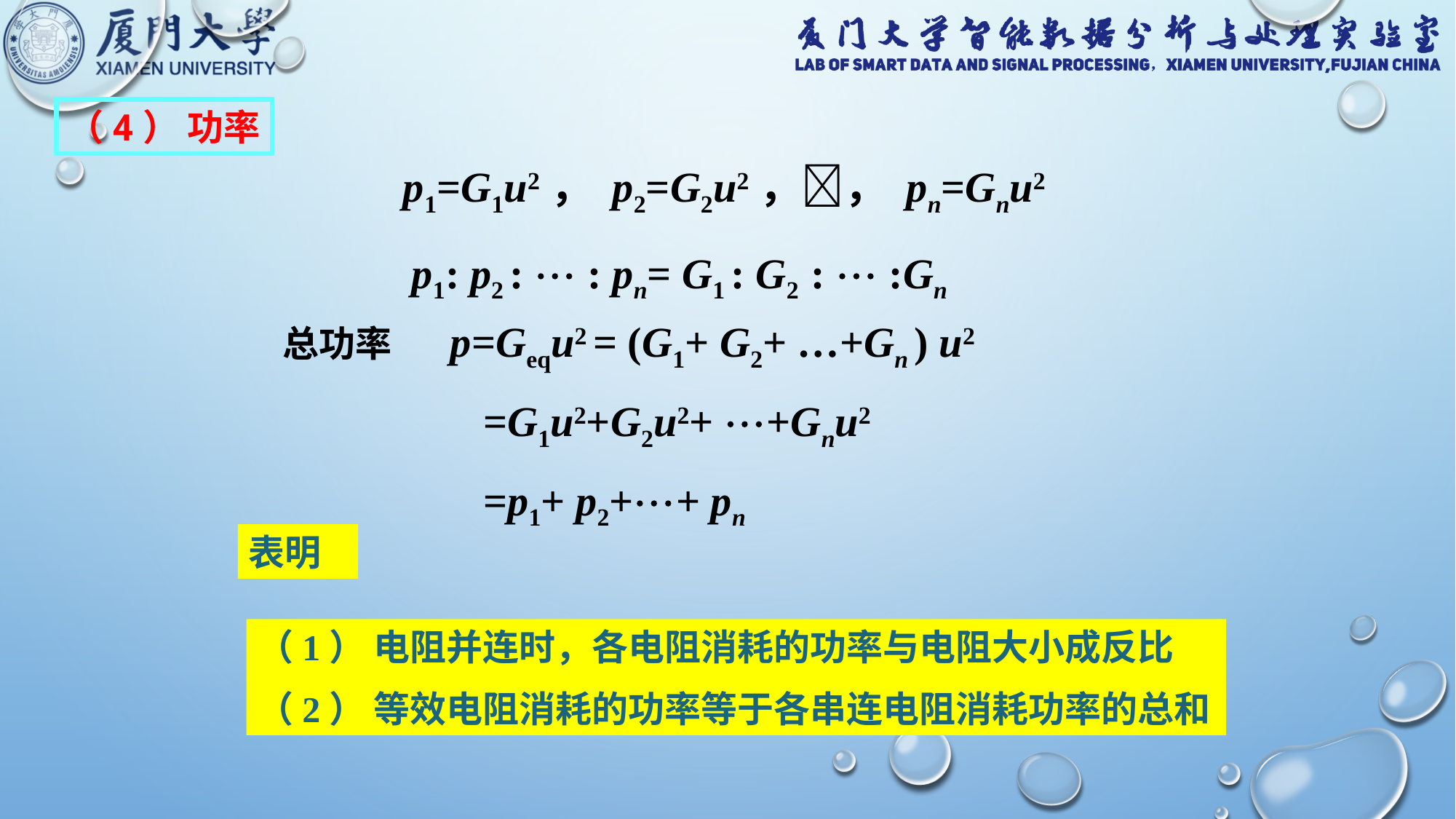

（4） 功率
p1=G1u2， p2=G2u2，…， pn=Gnu2
p1: p2 : … : pn= G1 : G2  : … :Gn
总功率     p=Gequ2 = (G1+ G2+ …+Gn ) u2
                   =G1u2+G2u2+ …+Gnu2
                   =p1+ p2+…+ pn

表明
（1） 电阻并连时，各电阻消耗的功率与电阻大小成反比
（2） 等效电阻消耗的功率等于各串连电阻消耗功率的总和
48